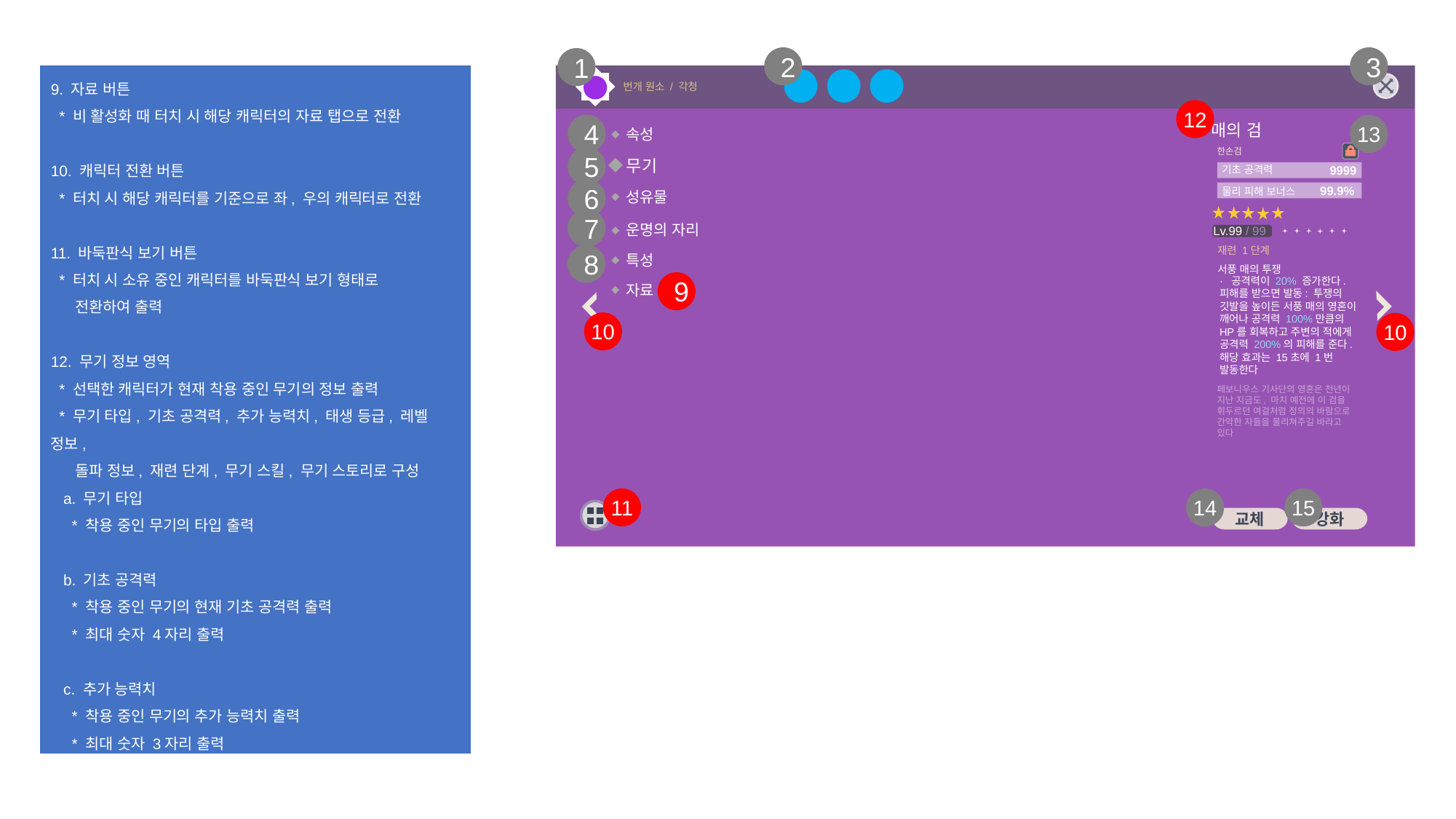

2
3
1
9. 자료 버튼
  * 비 활성화 때 터치 시 해당 캐릭터의 자료 탭으로 전환

10. 캐릭터 전환 버튼
  * 터치 시 해당 캐릭터를 기준으로 좌, 우의 캐릭터로 전환

11. 바둑판식 보기 버튼
  * 터치 시 소유 중인 캐릭터를 바둑판식 보기 형태로
     전환하여 출력

12. 무기 정보 영역
  * 선택한 캐릭터가 현재 착용 중인 무기의 정보 출력
  * 무기 타입, 기초 공격력, 추가 능력치, 태생 등급, 레벨 정보,
     돌파 정보, 재련 단계, 무기 스킬, 무기 스토리로 구성
   a. 무기 타입
     * 착용 중인 무기의 타입 출력

   b. 기초 공격력
     * 착용 중인 무기의 현재 기초 공격력 출력
     * 최대 숫자 4자리 출력

   c. 추가 능력치
     * 착용 중인 무기의 추가 능력치 출력
     * 최대 숫자 3자리 출력

번개 원소 / 각청

12

매의 검
4
13
속성

한손검

5
무기

9999
기초 공격력

99.9%
6
물리 피해 보너스
성유물

7
운명의 자리
Lv.99 / 99

재련 1단계
8
특성

서풍 매의 투쟁
·  공격력이 20% 증가한다.
피해를 받으면 발동: 투쟁의
깃발을 높이든 서풍 매의 영혼이 깨어나 공격력 100%만큼의
HP를 회복하고 주변의 적에게
공격력 200%의 피해를 준다.
해당 효과는 15초에 1번
발동한다
9
자료

10
10
페보니우스 기사단의 영혼은 천년이 지난 지금도, 마치 예전에 이 검을
휘두르던 여걸처럼 정의의 바람으로
간악한 자들을 물리쳐주길 바라고 있다
11
15
14

교체
강화